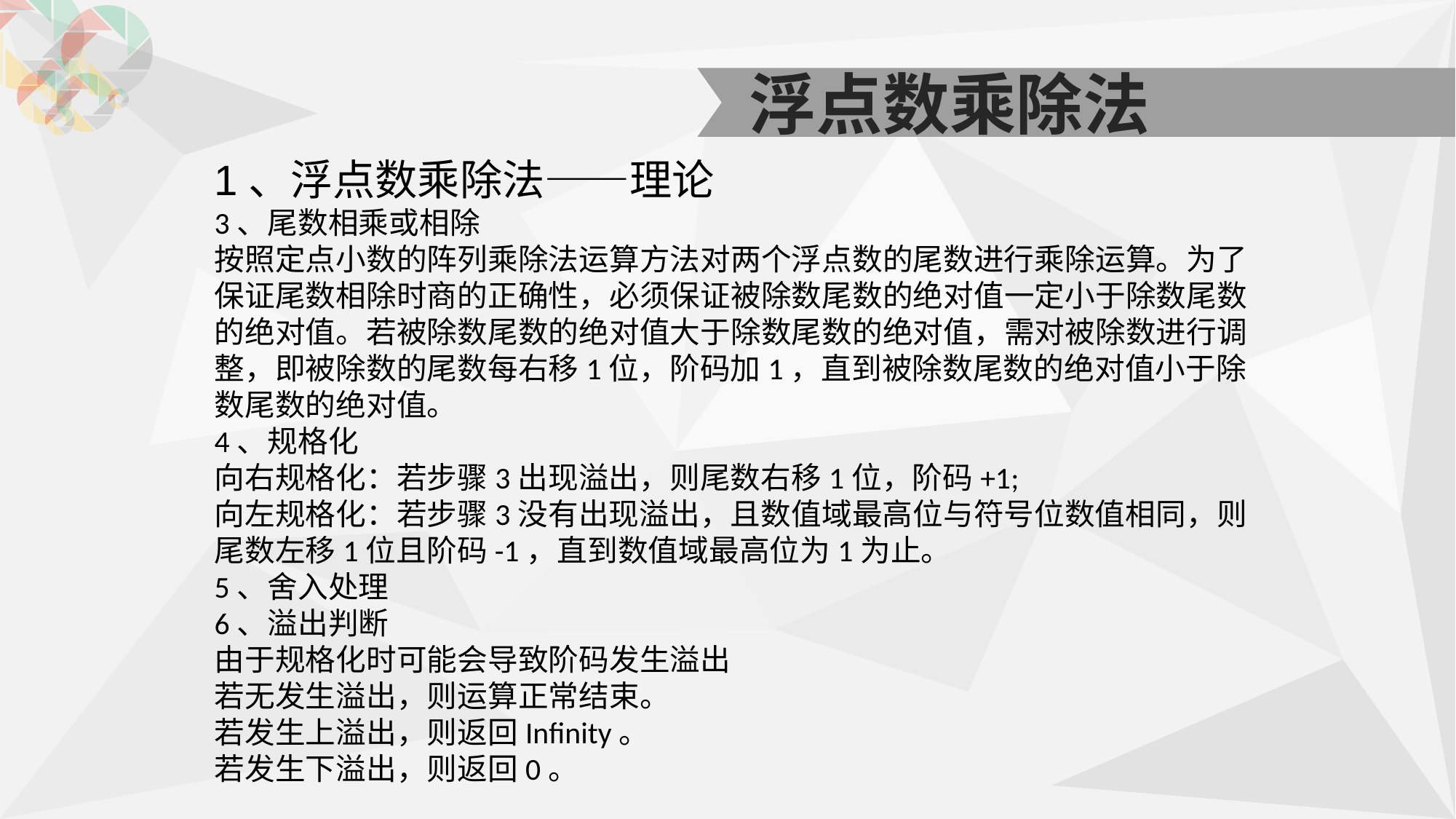

浮点数乘除法

1、浮点数乘除法——理论
3、尾数相乘或相除
按照定点小数的阵列乘除法运算方法对两个浮点数的尾数进行乘除运算。为了保证尾数相除时商的正确性，必须保证被除数尾数的绝对值一定小于除数尾数的绝对值。若被除数尾数的绝对值大于除数尾数的绝对值，需对被除数进行调整，即被除数的尾数每右移1位，阶码加1，直到被除数尾数的绝对值小于除数尾数的绝对值。
4、规格化
向右规格化：若步骤3出现溢出，则尾数右移1位，阶码+1;
向左规格化：若步骤3没有出现溢出，且数值域最高位与符号位数值相同，则尾数左移1位且阶码-1，直到数值域最高位为1为止。
5、舍入处理
6、溢出判断
由于规格化时可能会导致阶码发生溢出
若无发生溢出，则运算正常结束。
若发生上溢出，则返回Infinity。
若发生下溢出，则返回0。